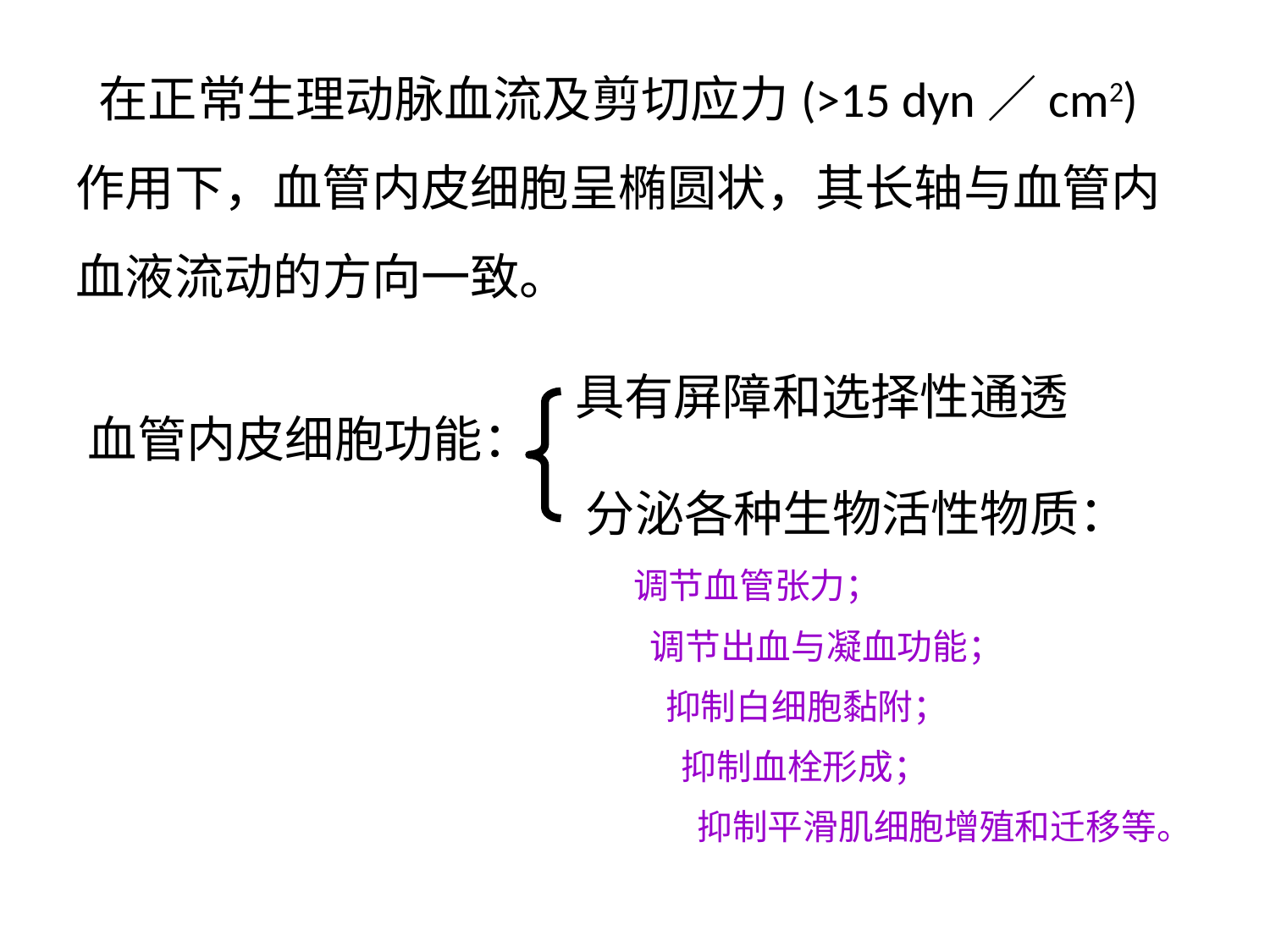

在正常生理动脉血流及剪切应力(>15 dyn／cm2)作用下，血管内皮细胞呈椭圆状，其长轴与血管内血液流动的方向一致。

具有屏障和选择性通透

血管内皮细胞功能：
分泌各种生物活性物质：
   调节血管张力；
      调节出血与凝血功能；
        抑制白细胞黏附；
          抑制血栓形成；
            抑制平滑肌细胞增殖和迁移等。